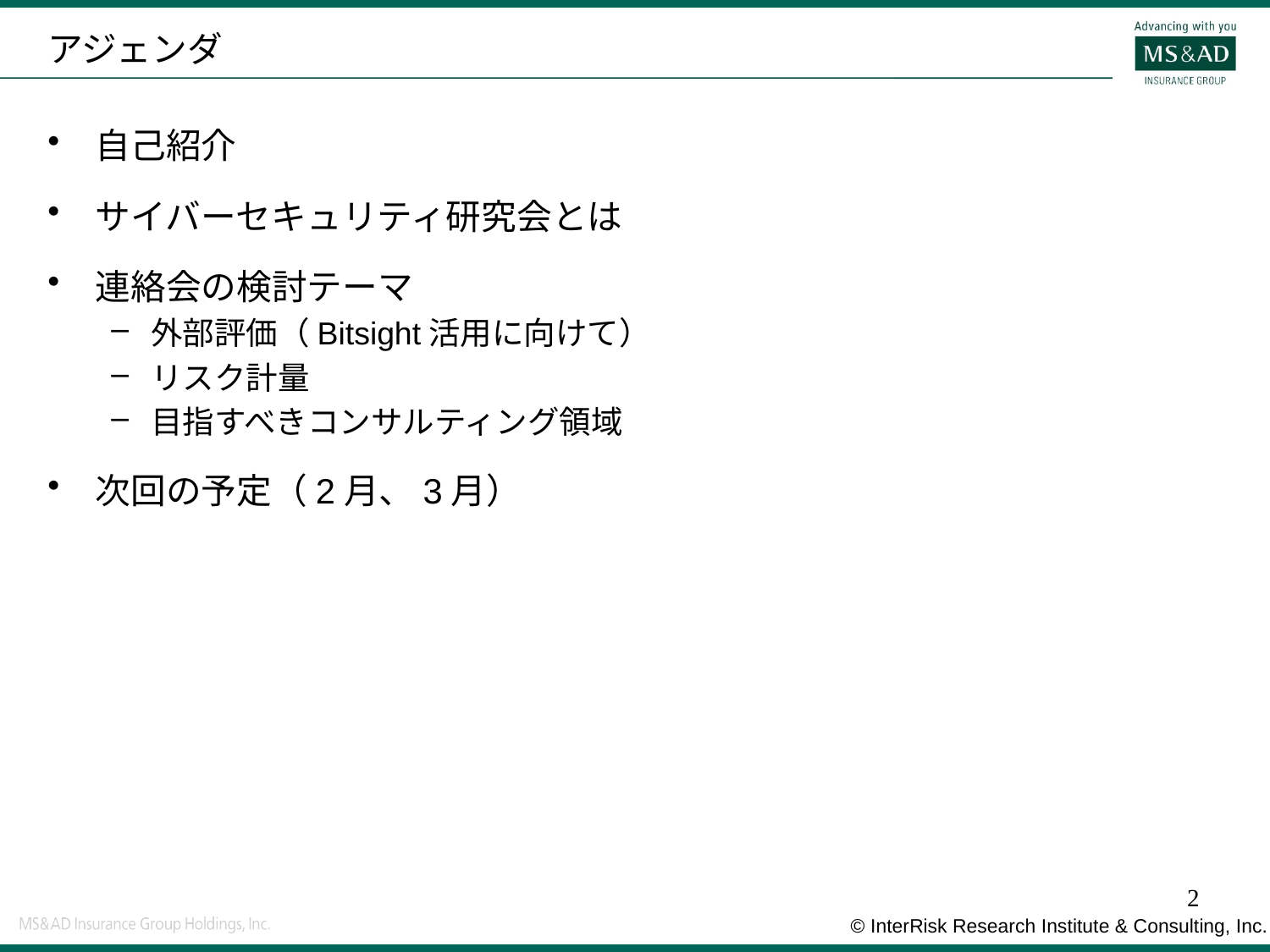

自己紹介
サイバーセキュリティ研究会とは
連絡会の検討テーマ
外部評価（Bitsight活用に向けて）
リスク計量
目指すべきコンサルティング領域
次回の予定（2月、3月）
# アジェンダ
2